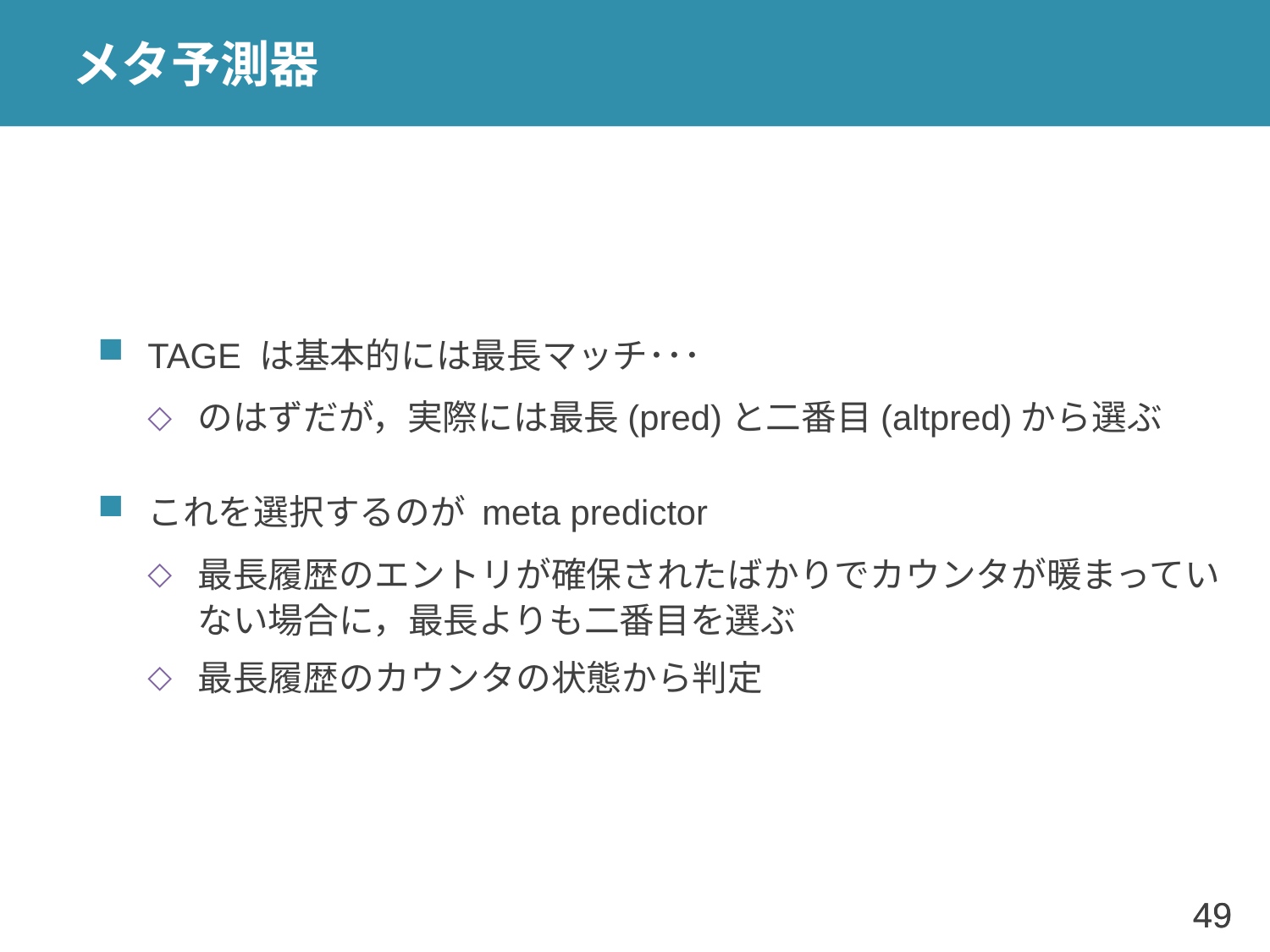

# メタ予測器
TAGE は基本的には最長マッチ･･･
のはずだが，実際には最長(pred)と二番目(altpred)から選ぶ
これを選択するのが meta predictor
最長履歴のエントリが確保されたばかりでカウンタが暖まっていない場合に，最長よりも二番目を選ぶ
最長履歴のカウンタの状態から判定